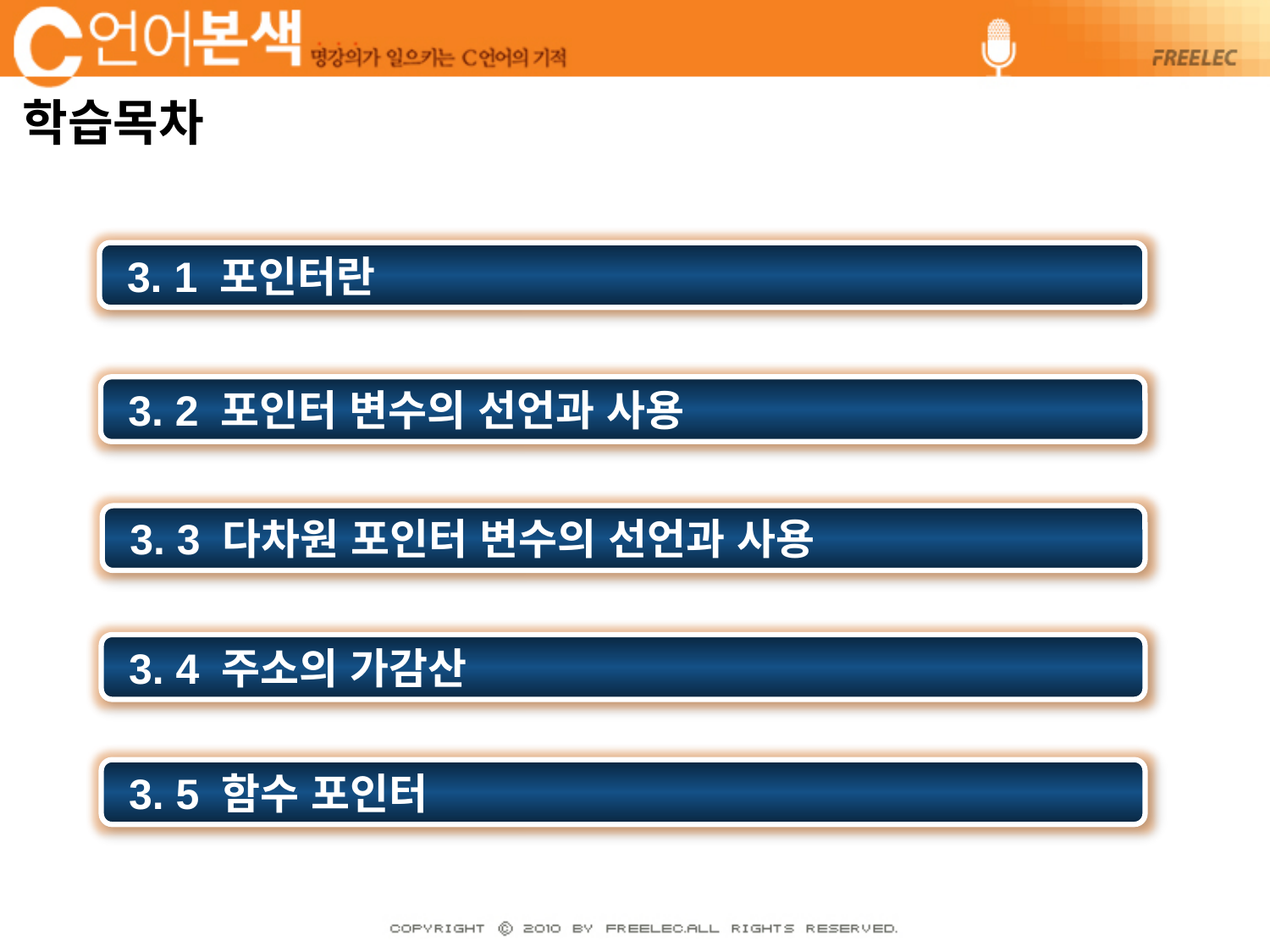

# 학습목차
 3. 1 포인터란
 3. 2 포인터 변수의 선언과 사용
 3. 3 다차원 포인터 변수의 선언과 사용
 3. 4 주소의 가감산
 3. 5 함수 포인터